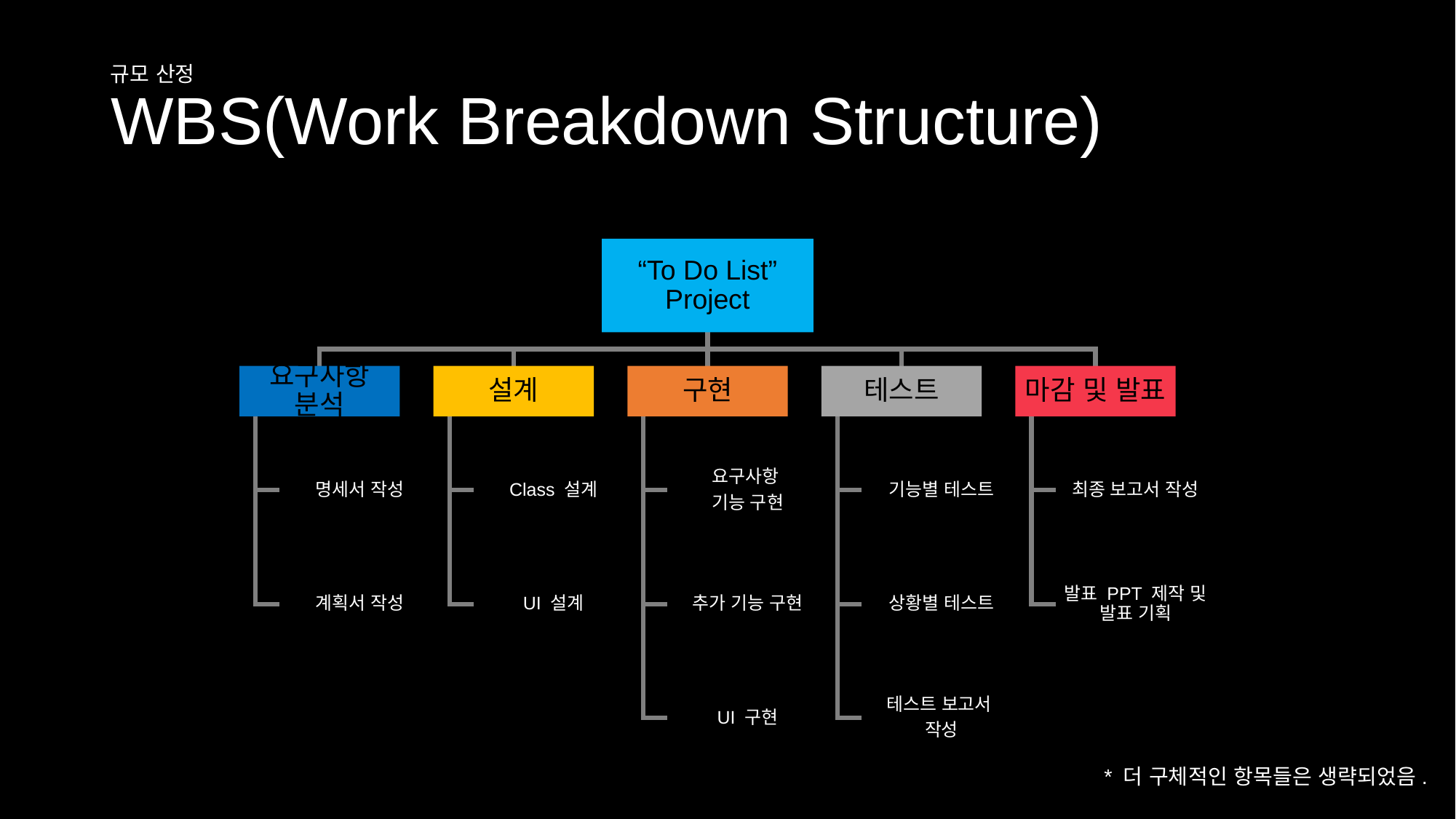

# WBS(Work Breakdown Structure)
규모 산정
“To Do List” Project
요구사항 분석
명세서 작성
계획서 작성
설계
Class 설계
UI 설계
구현
요구사항
기능 구현
추가 기능 구현
UI 구현
테스트
기능별 테스트
상황별 테스트
테스트 보고서
작성
마감 및 발표
최종 보고서 작성
발표 PPT 제작 및 발표 기획
* 더 구체적인 항목들은 생략되었음.